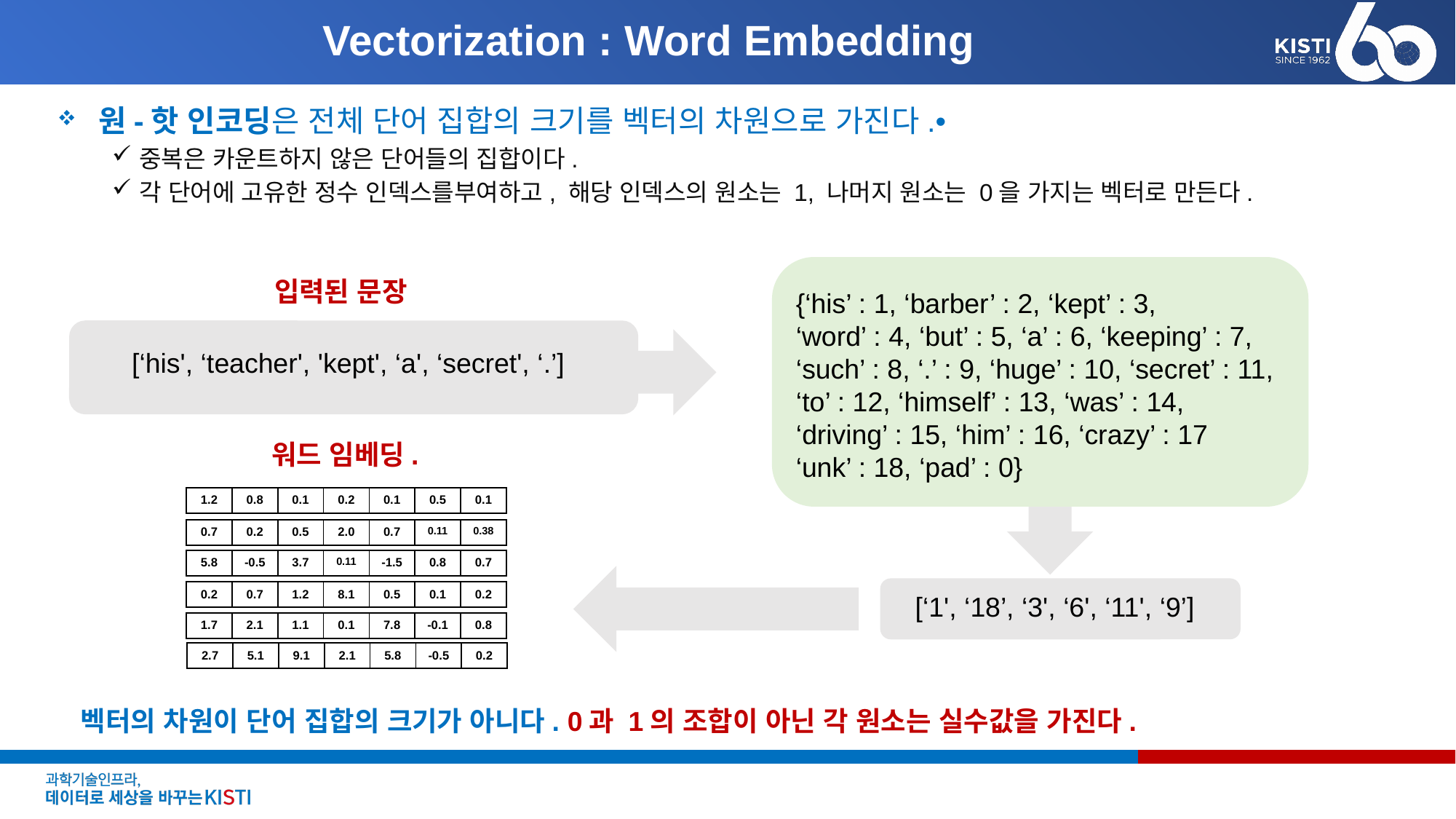

# Vectorization : Word Embedding
원-핫 인코딩은 전체 단어 집합의 크기를 벡터의 차원으로 가진다.•
중복은 카운트하지 않은 단어들의 집합이다.
각 단어에 고유한 정수 인덱스를부여하고, 해당 인덱스의 원소는 1, 나머지 원소는 0을 가지는 벡터로 만든다.

{‘his’ : 1, ‘barber’ : 2, ‘kept’ : 3,
‘word’ : 4, ‘but’ : 5, ‘a’ : 6, ‘keeping’ : 7, ‘such’ : 8, ‘.’ : 9, ‘huge’ : 10, ‘secret’ : 11, ‘to’ : 12, ‘himself’ : 13, ‘was’ : 14, ‘driving’ : 15, ‘him’ : 16, ‘crazy’ : 17
‘unk’ : 18, ‘pad’ : 0}
입력된 문장

[‘his', ‘teacher', 'kept', ‘a', ‘secret', ‘.’]

워드 임베딩.

| 1.2 | 0.8 | 0.1 | 0.2 | 0.1 | 0.5 | 0.1 |
| --- | --- | --- | --- | --- | --- | --- |
| 0.7 | 0.2 | 0.5 | 2.0 | 0.7 | 0.11 | 0.38 |
| --- | --- | --- | --- | --- | --- | --- |
| 5.8 | -0.5 | 3.7 | 0.11 | -1.5 | 0.8 | 0.7 |
| --- | --- | --- | --- | --- | --- | --- |

[‘1', ‘18’, ‘3', ‘6', ‘11', ‘9’]
| 0.2 | 0.7 | 1.2 | 8.1 | 0.5 | 0.1 | 0.2 |
| --- | --- | --- | --- | --- | --- | --- |
| 1.7 | 2.1 | 1.1 | 0.1 | 7.8 | -0.1 | 0.8 |
| --- | --- | --- | --- | --- | --- | --- |
| 2.7 | 5.1 | 9.1 | 2.1 | 5.8 | -0.5 | 0.2 |
| --- | --- | --- | --- | --- | --- | --- |
벡터의 차원이 단어 집합의 크기가 아니다. 0과 1의 조합이 아닌 각 원소는 실수값을 가진다.